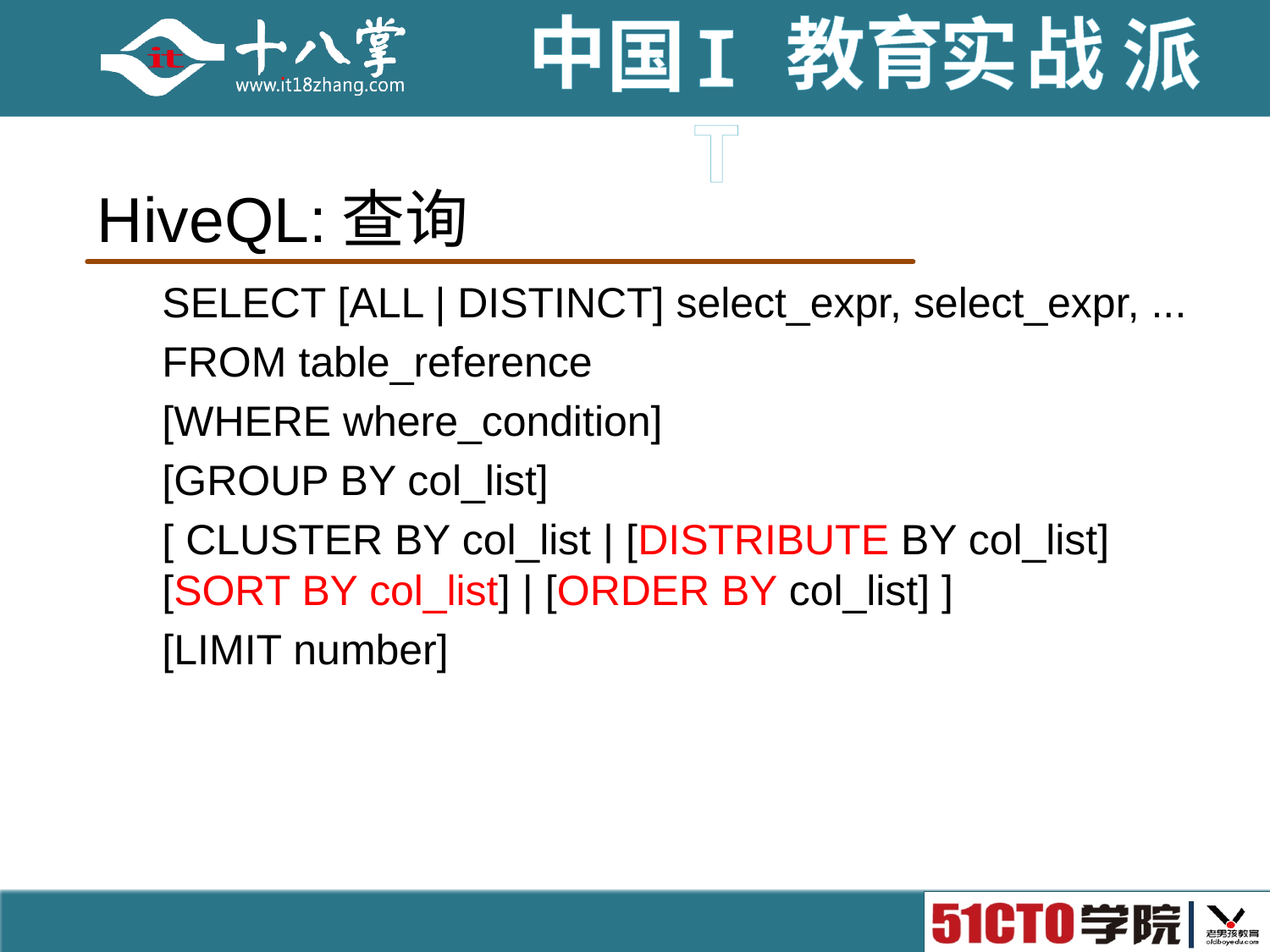

# HiveQL:查询
SELECT [ALL | DISTINCT] select_expr, select_expr, ...
FROM table_reference
[WHERE where_condition]
[GROUP BY col_list]
[ CLUSTER BY col_list | [DISTRIBUTE BY col_list] [SORT BY col_list] | [ORDER BY col_list] ]
[LIMIT number]